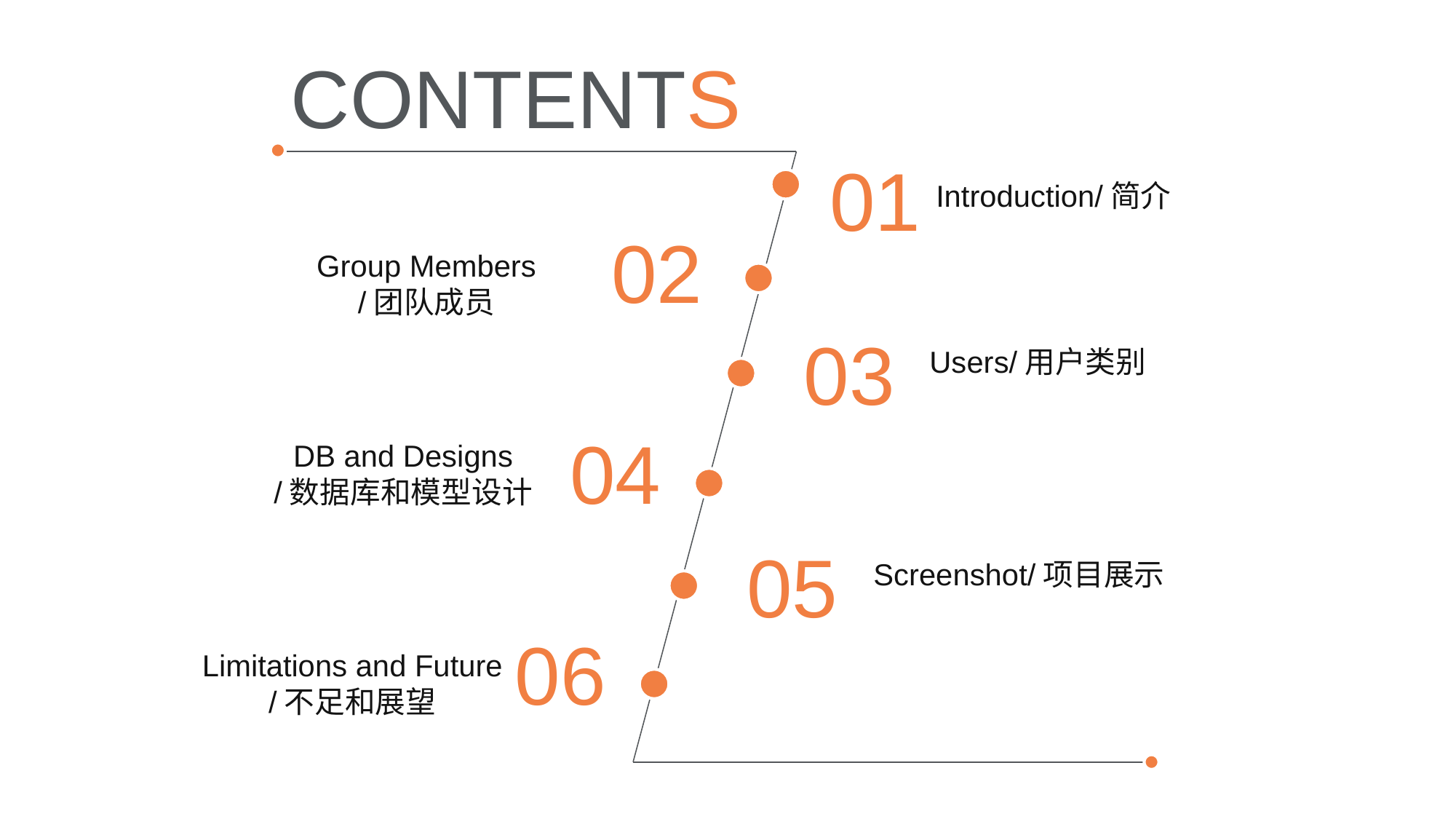

CONTENTS

01

Introduction/简介
02
Group Members
/团队成员

03
Users/用户类别

04
DB and Designs
/数据库和模型设计

05
Screenshot/项目展示

06
Limitations and Future
/不足和展望